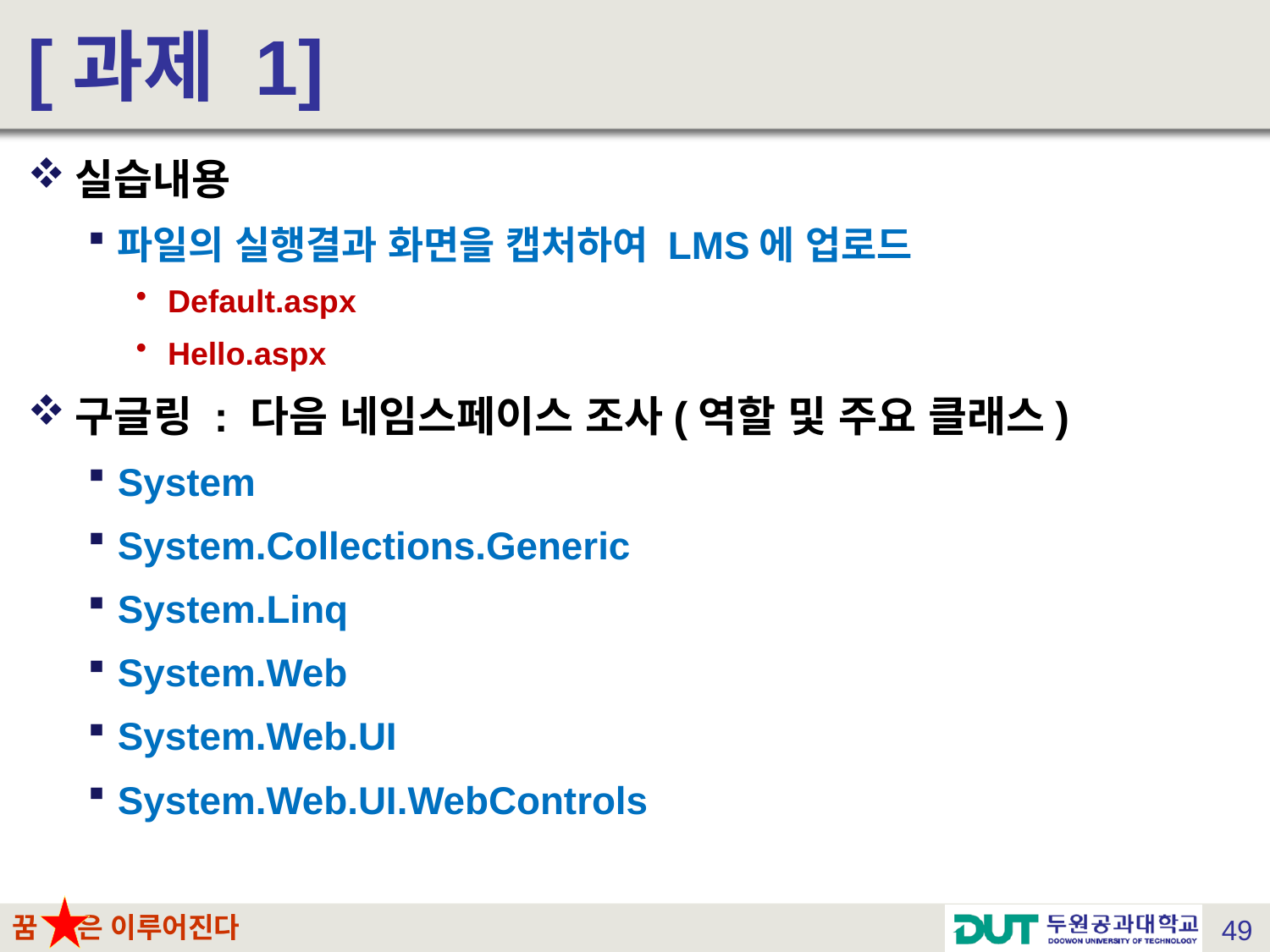

# [과제 1]
실습내용
파일의 실행결과 화면을 캡처하여 LMS에 업로드
Default.aspx
Hello.aspx
구글링 : 다음 네임스페이스 조사(역할 및 주요 클래스)
System
System.Collections.Generic
System.Linq
System.Web
System.Web.UI
System.Web.UI.WebControls